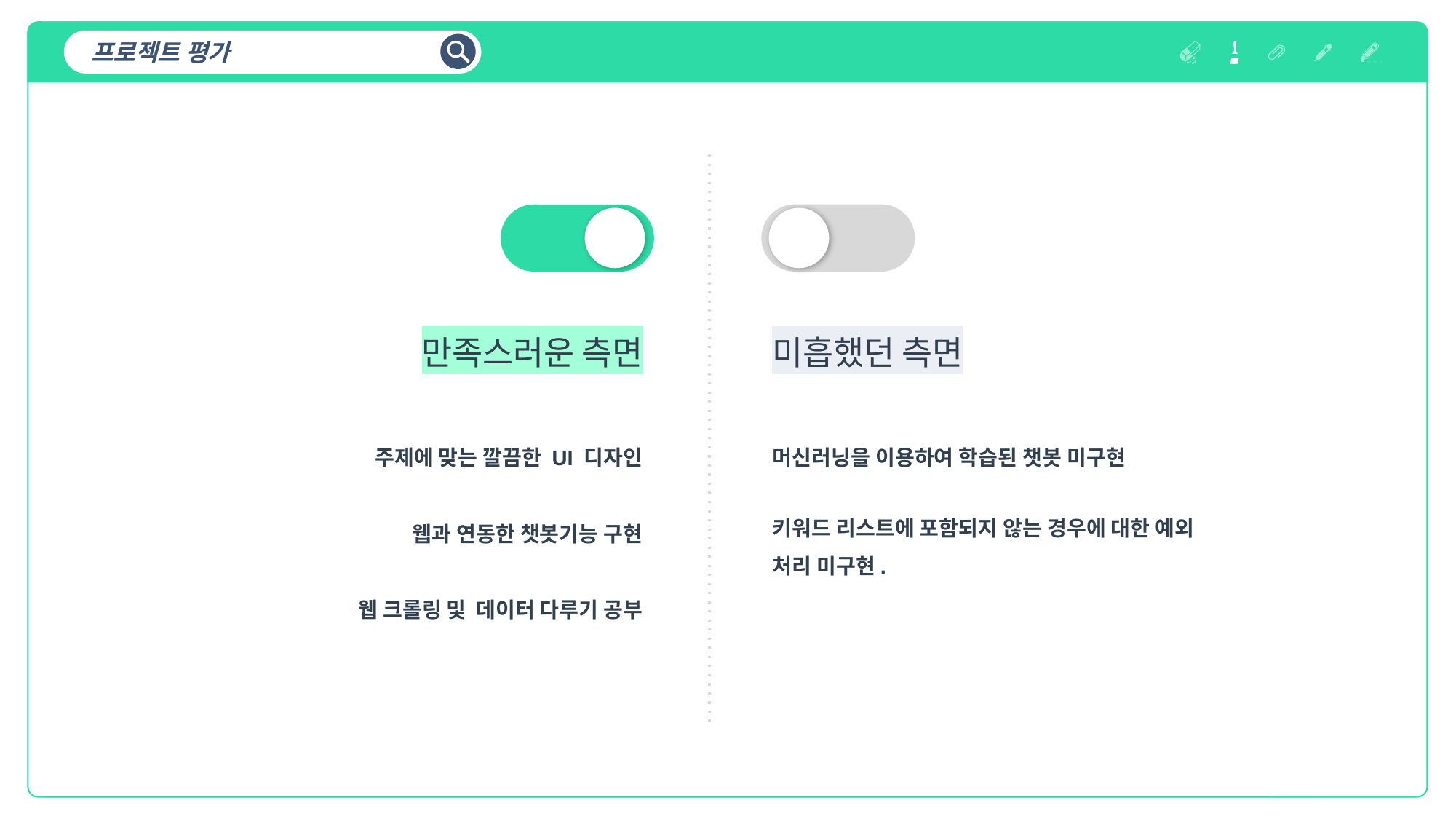

PPT PRESENTATION

프로젝트 평가

미흡했던 측면

머신러닝을 이용하여 학습된 챗봇 미구현

키워드 리스트에 포함되지 않는 경우에 대한 예외 처리 미구현.

만족스러운 측면

 주제에 맞는 깔끔한 UI 디자인

웹과 연동한 챗봇기능 구현

웹 크롤링 및  데이터 다루기 공부

평가점수
80점
미흡했던 측면
컨텐츠에 대한 내용을 적어요